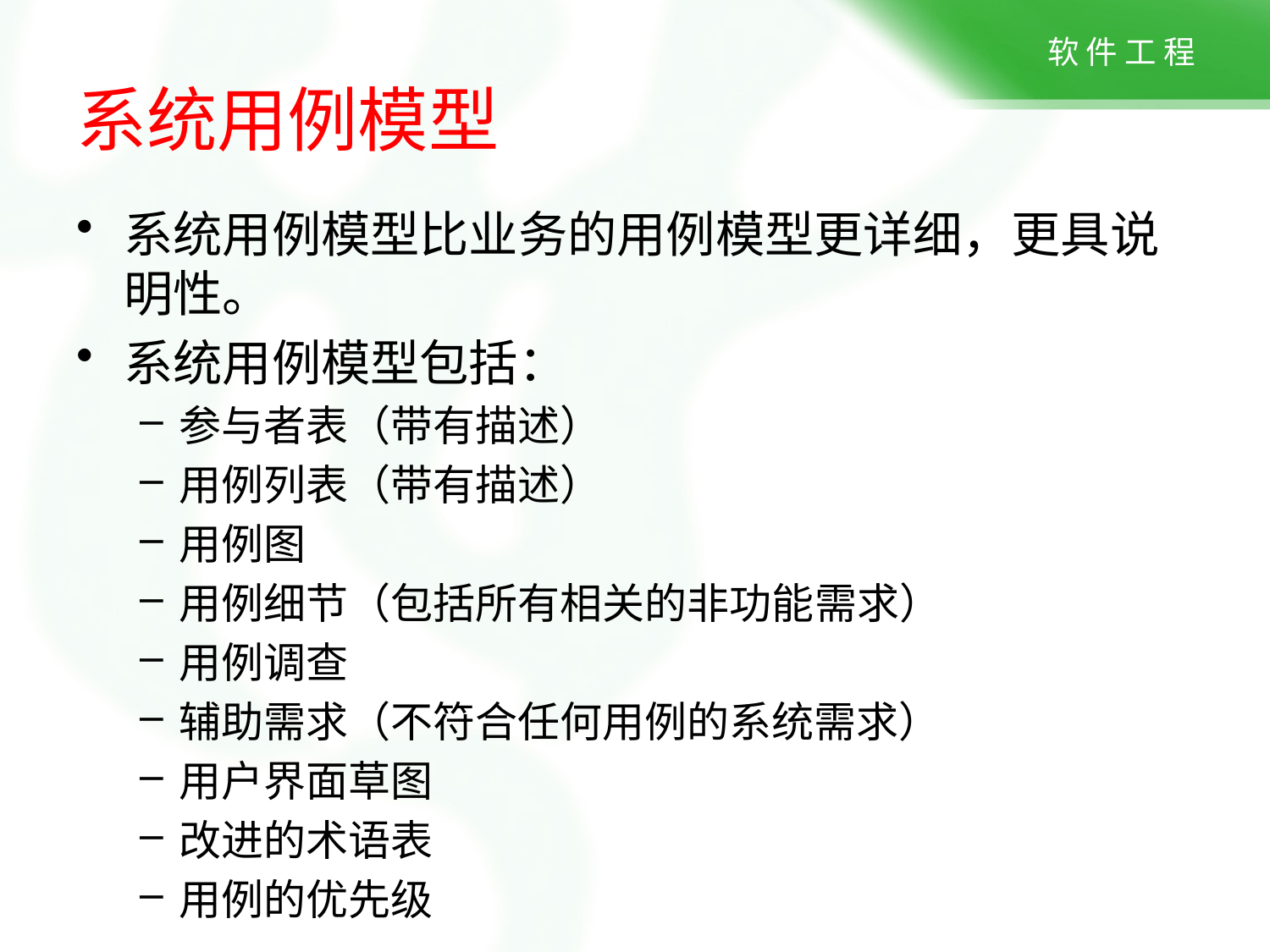

# 系统用例模型
系统用例模型比业务的用例模型更详细，更具说明性。
系统用例模型包括：
参与者表（带有描述）
用例列表（带有描述）
用例图
用例细节（包括所有相关的非功能需求）
用例调查
辅助需求（不符合任何用例的系统需求）
用户界面草图
改进的术语表
用例的优先级